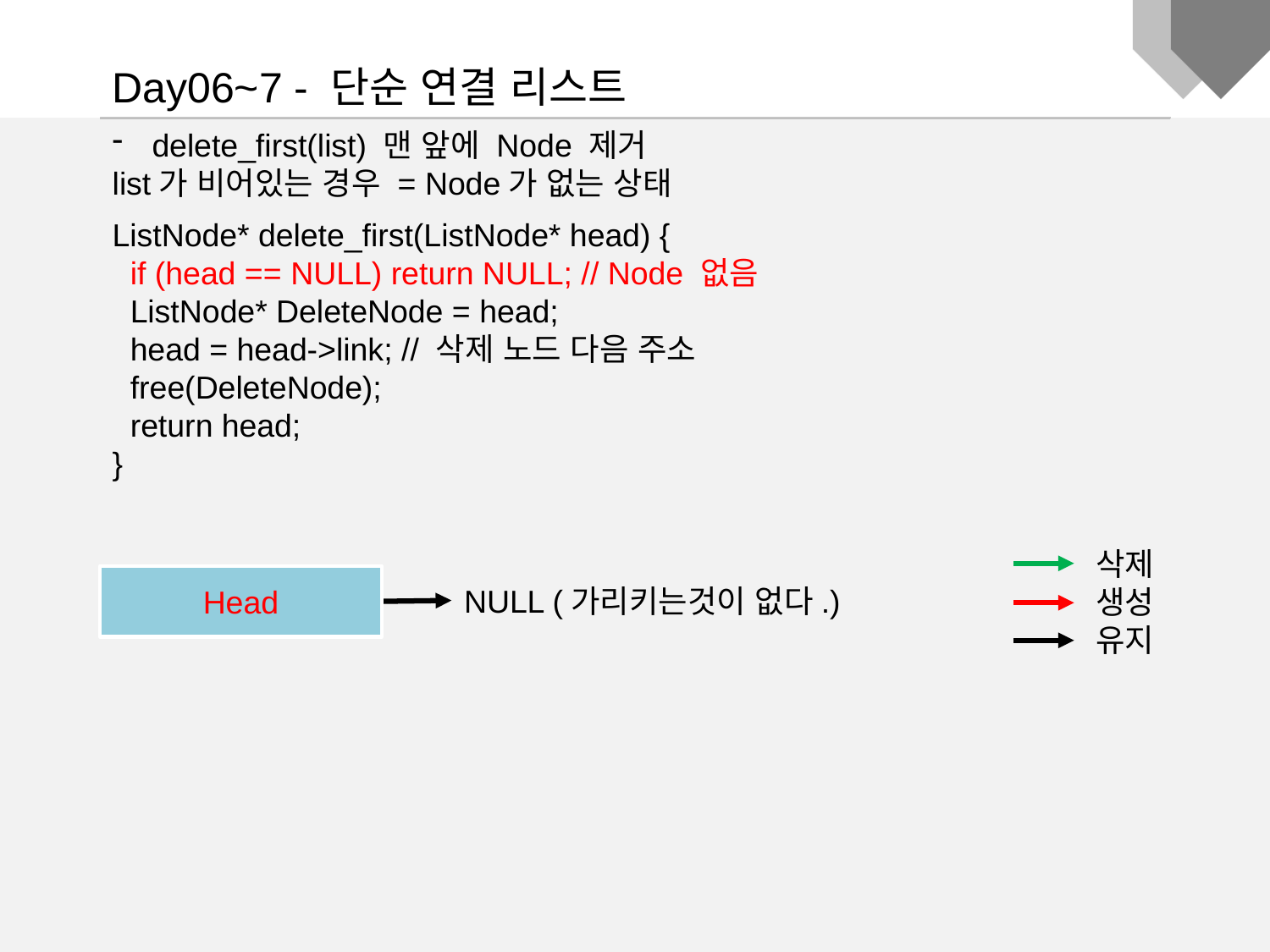

Day06~7 - 단순 연결 리스트
delete_first(list) 맨 앞에 Node 제거
list가 비어있는 경우 = Node가 없는 상태
ListNode* delete_first(ListNode* head) {
  if (head == NULL) return NULL; // Node 없음
  ListNode* DeleteNode = head;
  head = head->link; // 삭제 노드 다음 주소
  free(DeleteNode);
  return head;
}
삭제
생성
유지
Head
NULL (가리키는것이 없다.)